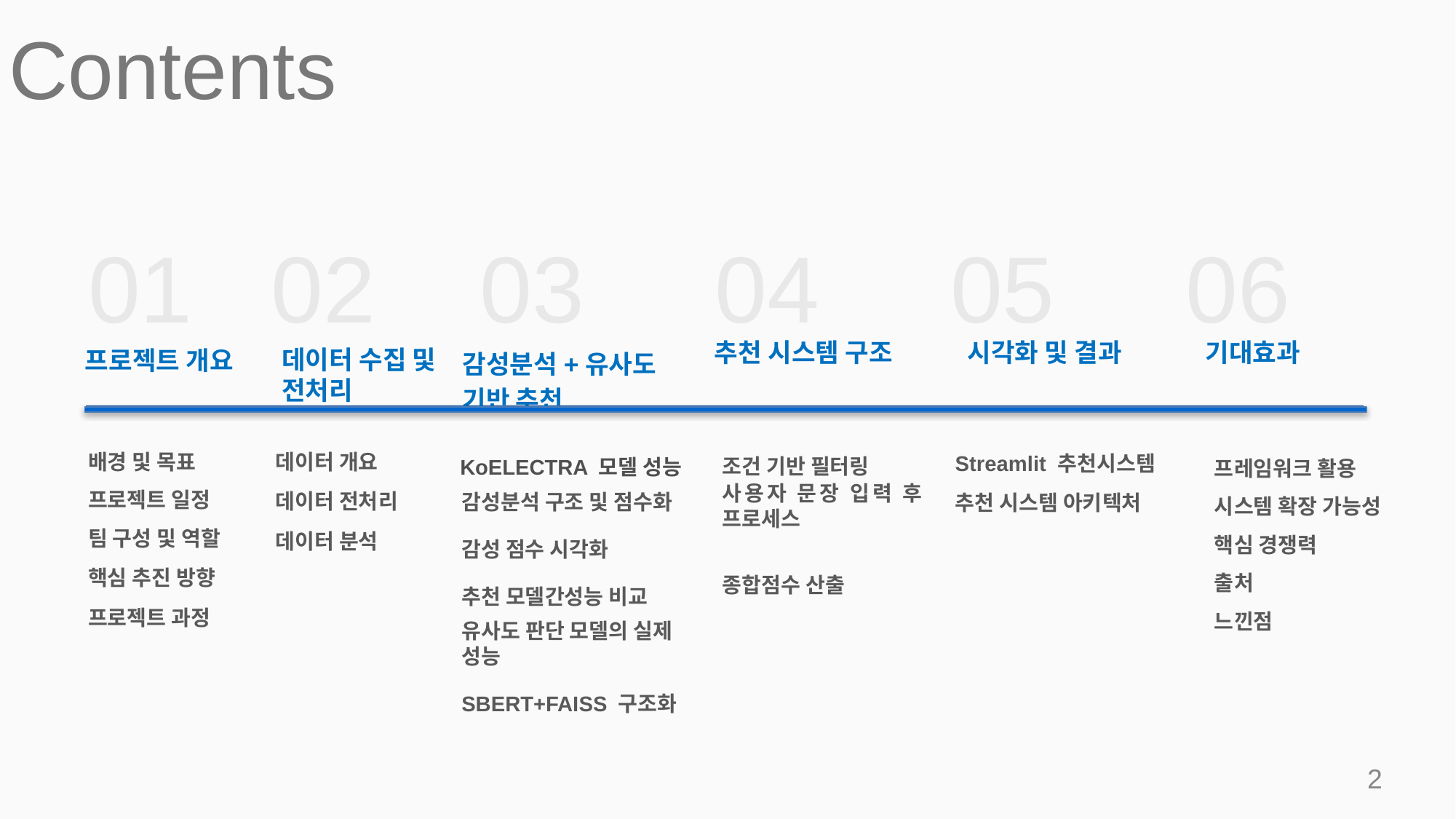

Contents
01   02    03     04     05     06
시각화 및 결과
추천 시스템 구조
기대효과
감성분석+유사도 기반 추천
데이터 수집 및 전처리
프로젝트 개요

KoELECTRA 모델 성능
감성분석 구조 및 점수화
감성 점수 시각화
추천 모델간성능 비교
유사도 판단 모델의 실제 성능
SBERT+FAISS 구조화
프레임워크 활용
시스템 확장 가능성
핵심 경쟁력
출처
느낀점
배경 및 목표
프로젝트 일정
팀 구성 및 역할
핵심 추진 방향
프로젝트 과정
데이터 개요
데이터 전처리
데이터 분석
Streamlit 추천시스템
추천 시스템 아키텍처
조건 기반 필터링
사용자 문장 입력 후 프로세스

종합점수 산출
2